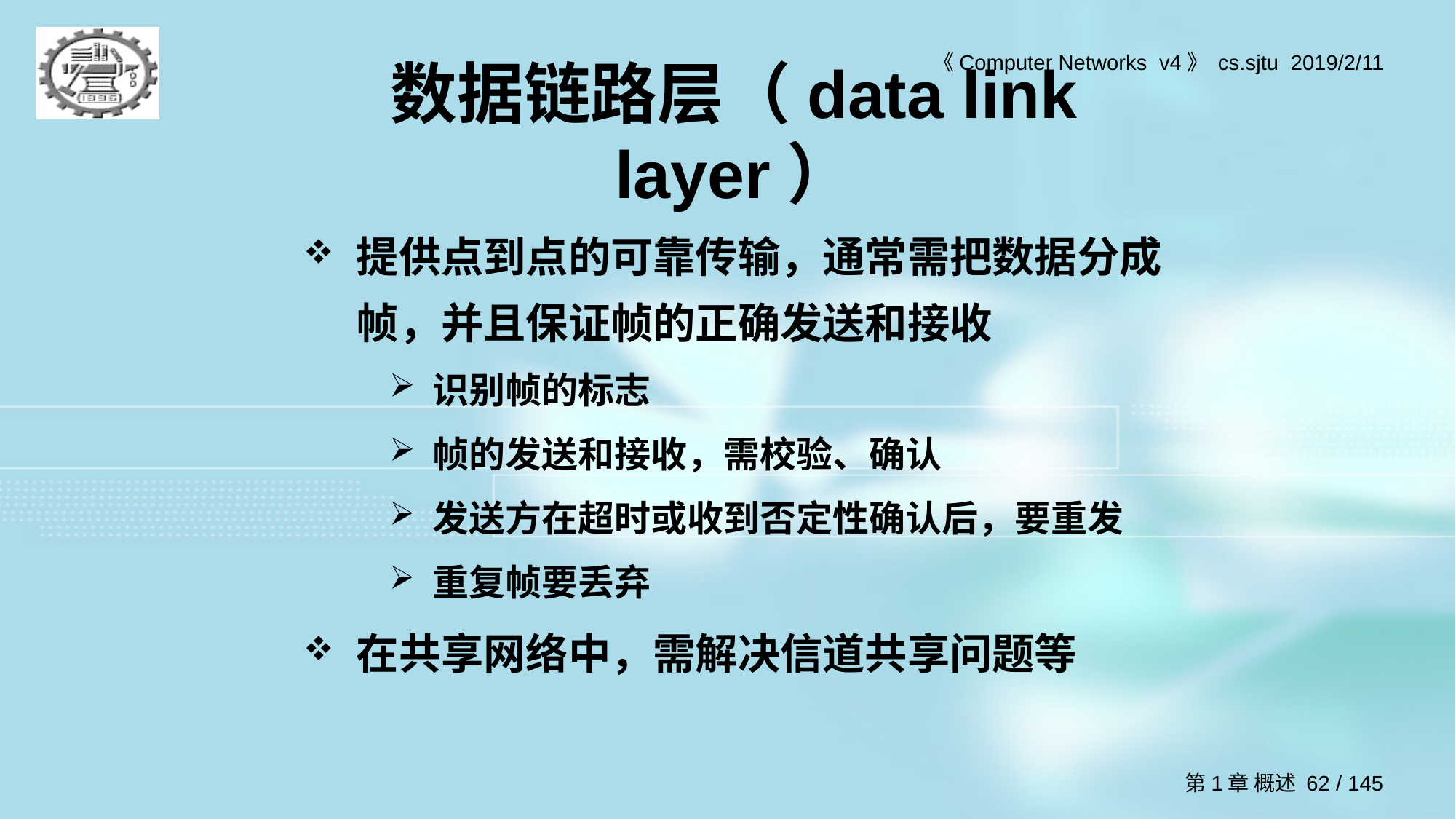

# 数据链路层（data link layer）
提供点到点的可靠传输，通常需把数据分成帧，并且保证帧的正确发送和接收
识别帧的标志
帧的发送和接收，需校验、确认
发送方在超时或收到否定性确认后，要重发
重复帧要丢弃
在共享网络中，需解决信道共享问题等